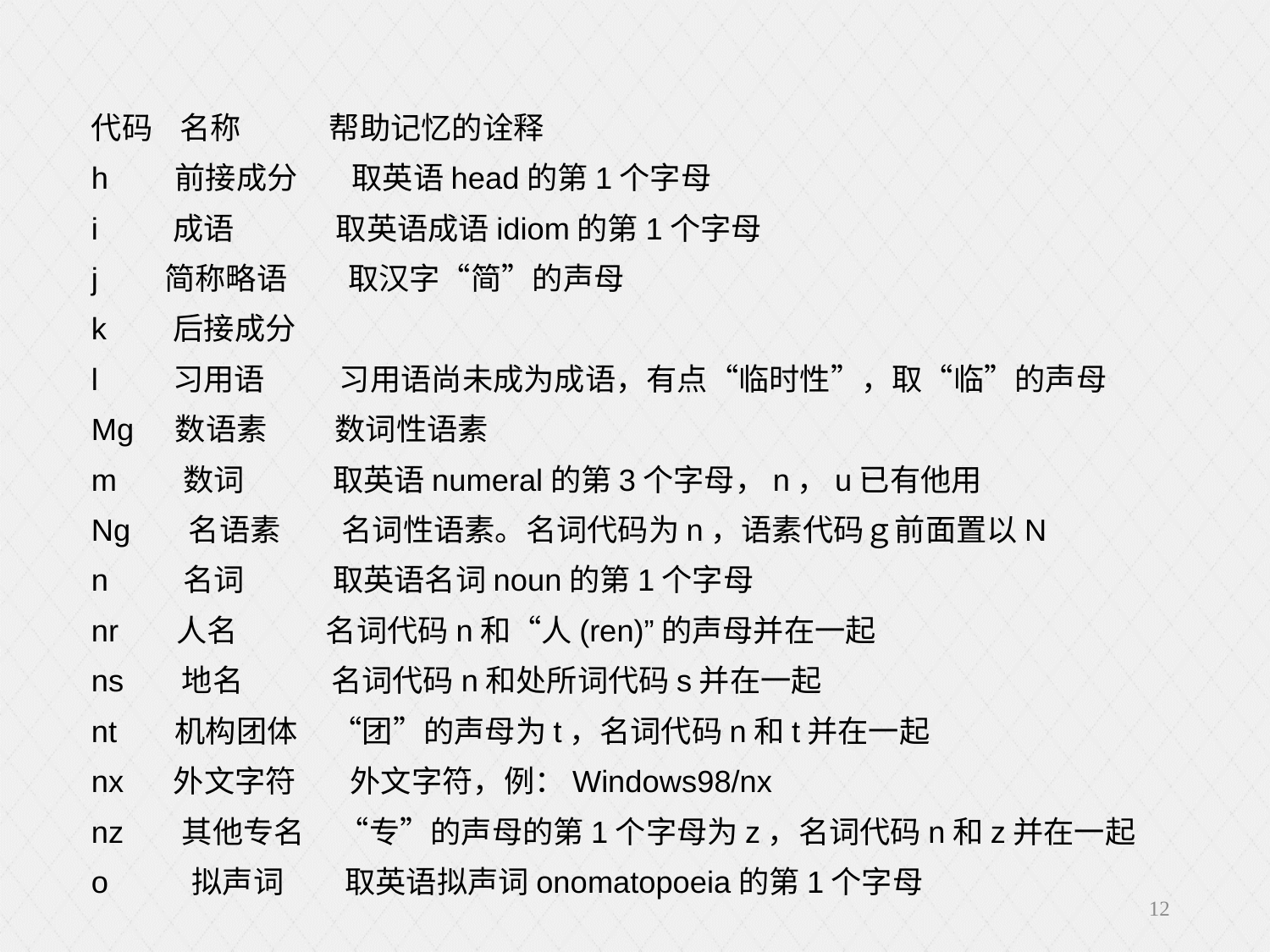

代码    名称             帮助记忆的诠释
h       前接成分        取英语head的第1个字母
i        成语               取英语成语idiom的第1个字母
j       简称略语         取汉字“简”的声母
k       后接成分
l        习用语           习用语尚未成为成语，有点“临时性”，取“临”的声母
Mg    数语素          数词性语素
m       数词             取英语numeral的第3个字母，n，u已有他用
Ng      名语素         名词性语素。名词代码为n，语素代码ｇ前面置以N
n        名词             取英语名词noun的第1个字母
nr      人名             名词代码n和“人(ren)”的声母并在一起
ns      地名             名词代码n和处所词代码s并在一起
nt      机构团体     “团”的声母为t，名词代码n和t并在一起
nx     外文字符        外文字符，例：Windows98/nx
nz      其他专名     “专”的声母的第1个字母为z，名词代码n和z并在一起
o         拟声词         取英语拟声词onomatopoeia的第1个字母

12